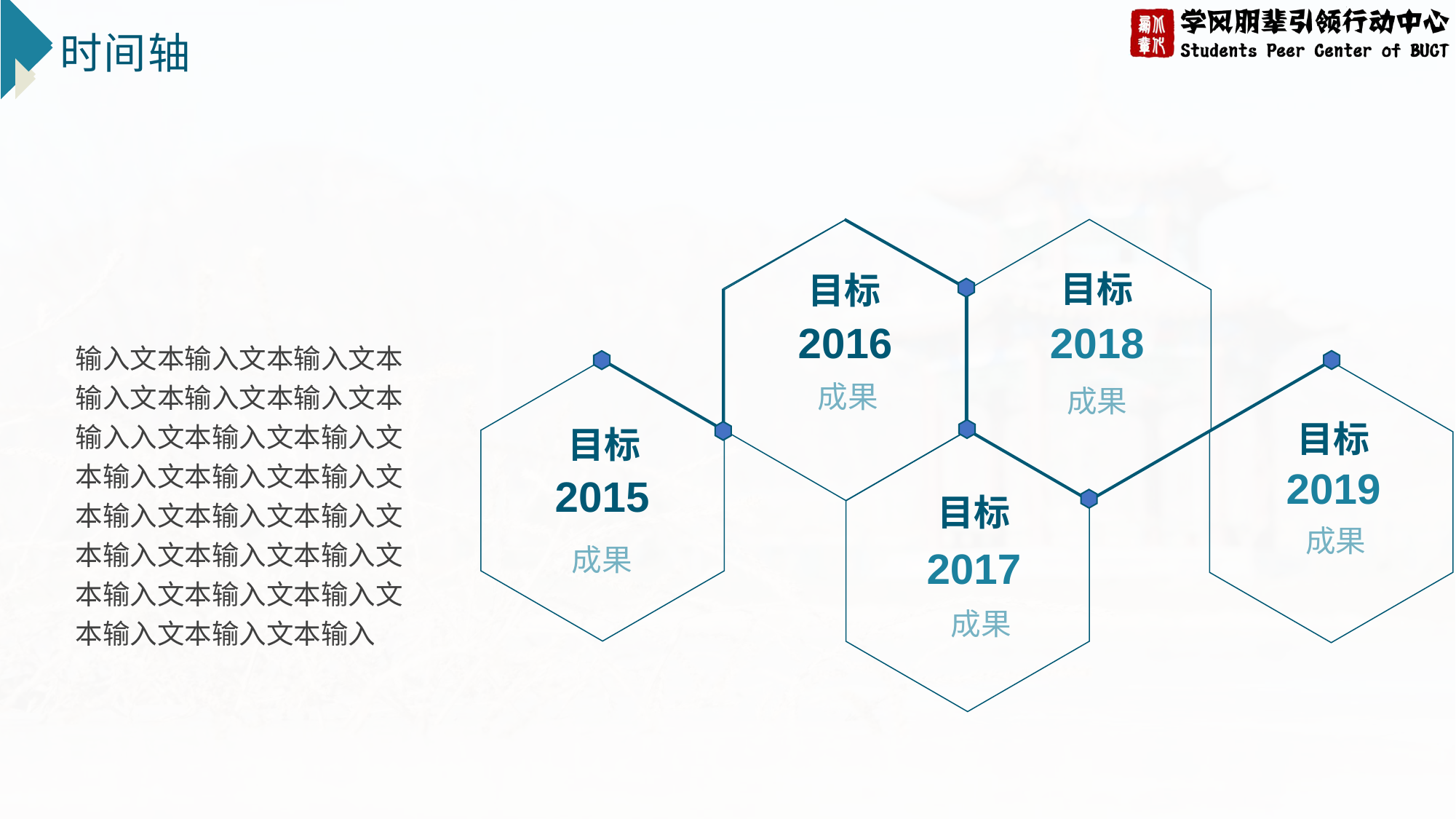

# 时间轴

目标
2018
成果
目标
2016
成果

输入文本输入文本输入文本输入文本输入文本输入文本输入入文本输入文本输入文本输入文本输入文本输入文本输入文本输入文本输入文本输入文本输入文本输入文本输入文本输入文本输入文本输入文本输入文本输入

目标
2019
成果
目标
2015
成果

目标
2017
成果